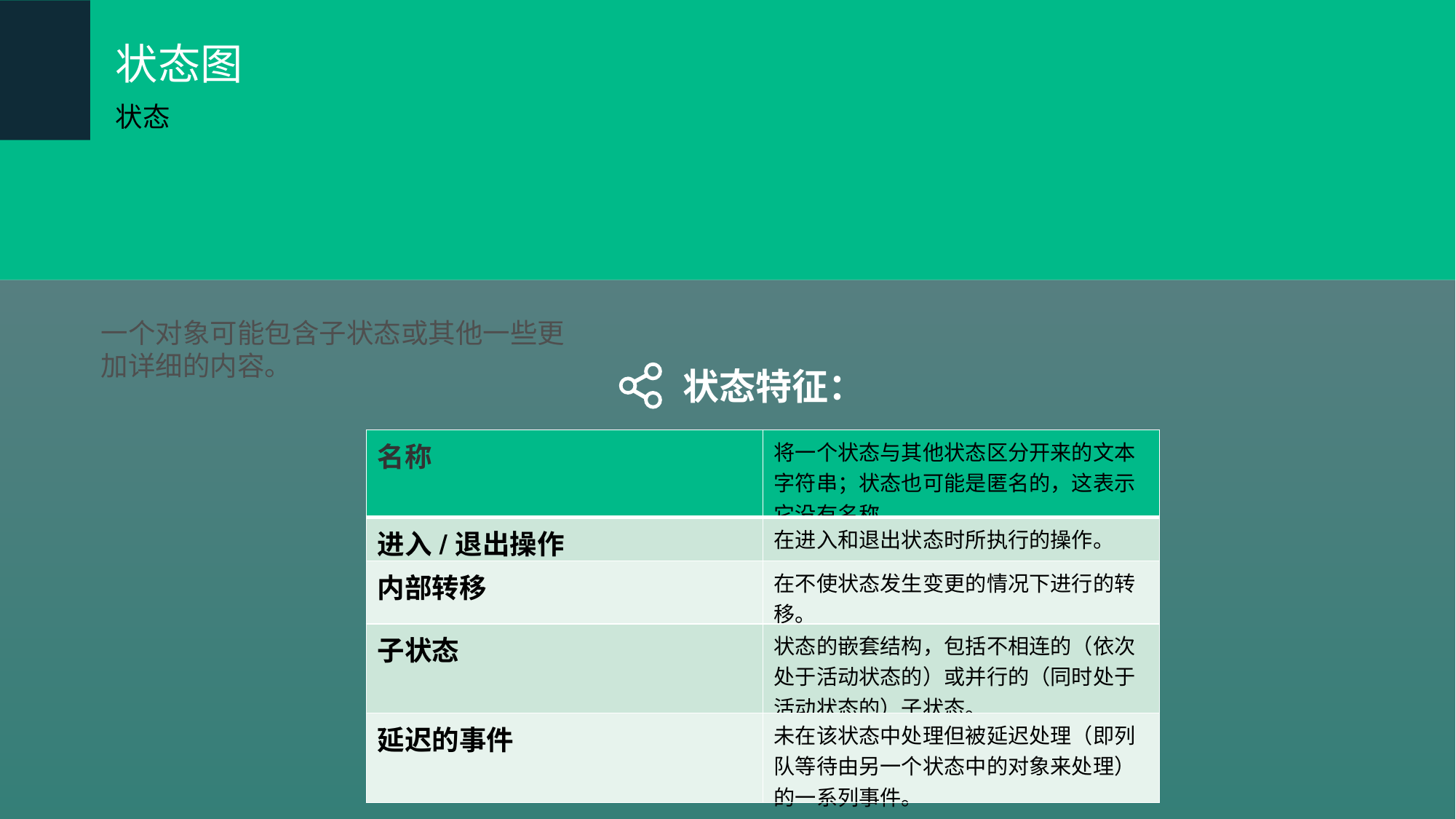

状态图
状态

一个对象可能包含子状态或其他一些更加详细的内容。
状态特征：

| 名称 | 将一个状态与其他状态区分开来的文本字符串；状态也可能是匿名的，这表示它没有名称。 |
| --- | --- |
| 进入/退出操作 | 在进入和退出状态时所执行的操作。 |
| 内部转移 | 在不使状态发生变更的情况下进行的转移。 |
| 子状态 | 状态的嵌套结构，包括不相连的（依次处于活动状态的）或并行的（同时处于活动状态的）子状态。 |
| 延迟的事件 | 未在该状态中处理但被延迟处理（即列队等待由另一个状态中的对象来处理）的一系列事件。 |